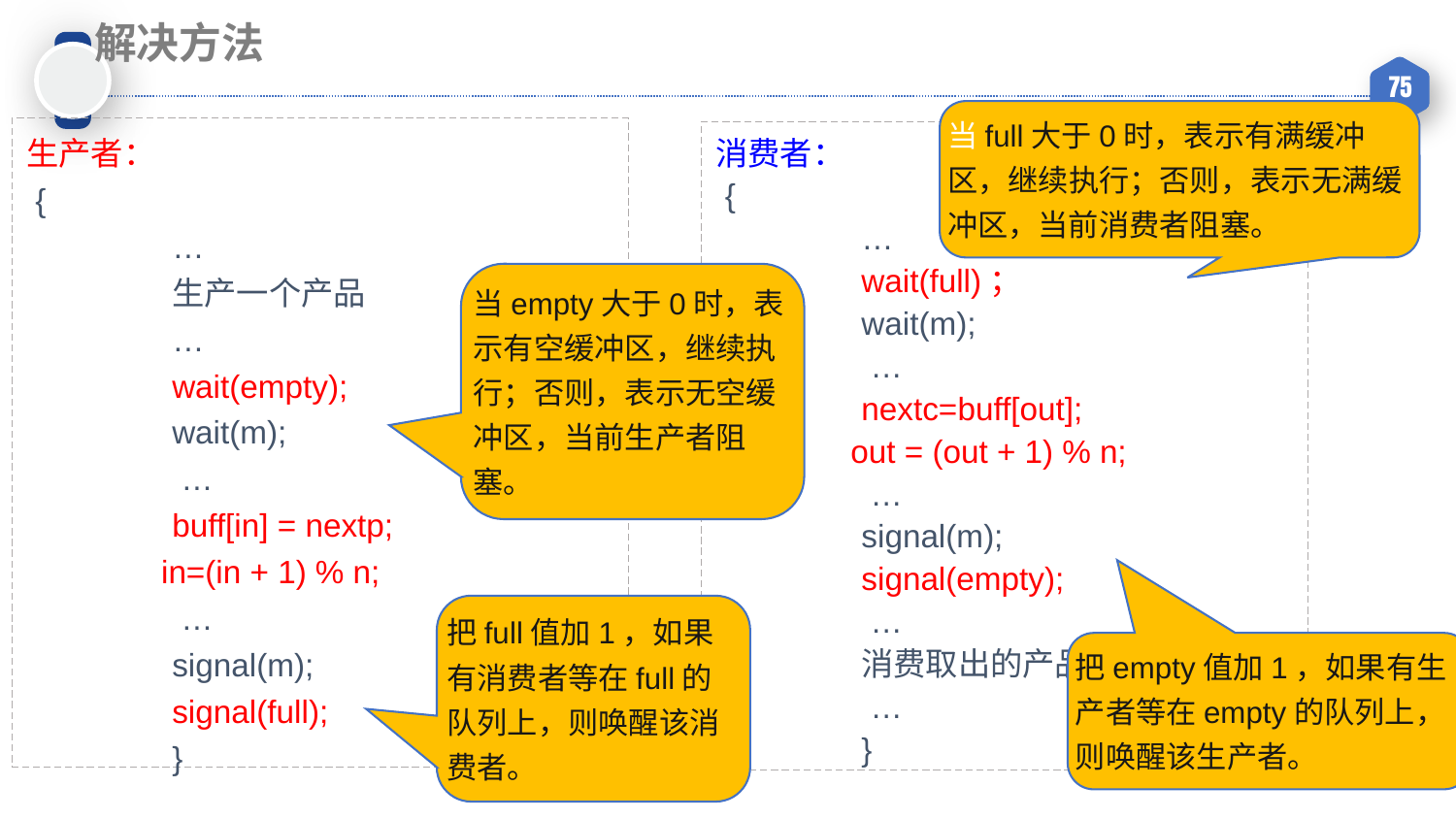

解决方法
当full大于0时，表示有满缓冲区，继续执行；否则，表示无满缓冲区，当前消费者阻塞。
生产者：
 {
	…
	生产一个产品
	…
	wait(empty);
	wait(m);
	 …
	buff[in] = nextp;
               in=(in + 1) % n;
	 …
	signal(m);
	signal(full);
	}
消费者：
 {
	…
	wait(full)；
	wait(m);
	 …
	nextc=buff[out];
               out = (out + 1) % n;
	 …
	signal(m);
	signal(empty);
	 …
	消费取出的产品
	 …
	}
当empty大于0时，表示有空缓冲区，继续执行；否则，表示无空缓冲区，当前生产者阻塞。
把full值加1，如果有消费者等在full的 队列上，则唤醒该消费者。
把empty值加1，如果有生产者等在empty的队列上，则唤醒该生产者。